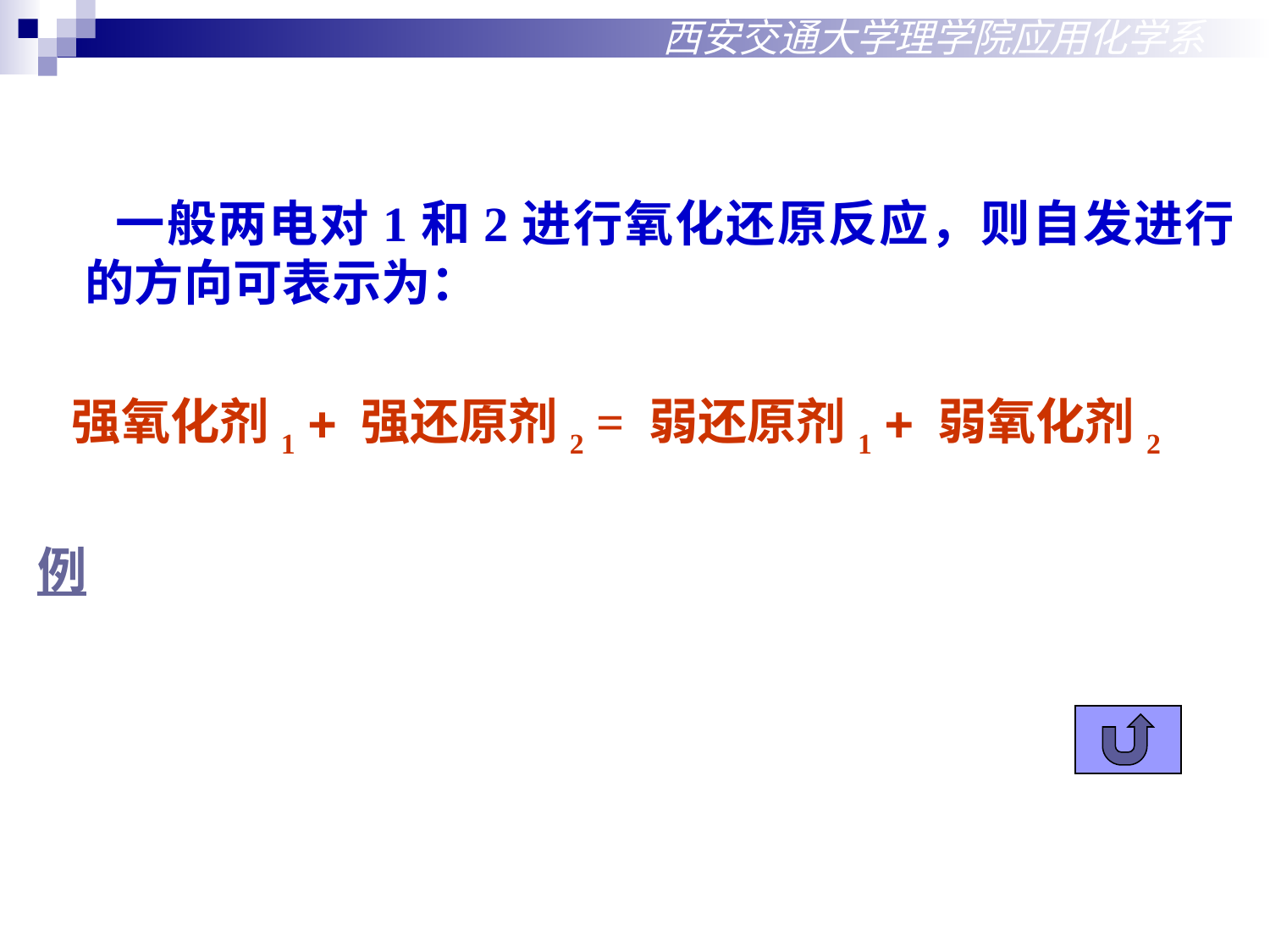

西安交通大学理学院应用化学系
     一般两电对1和2进行氧化还原反应，则自发进行的方向可表示为：

  强氧化剂1 + 强还原剂2 = 弱还原剂1 + 弱氧化剂2

例